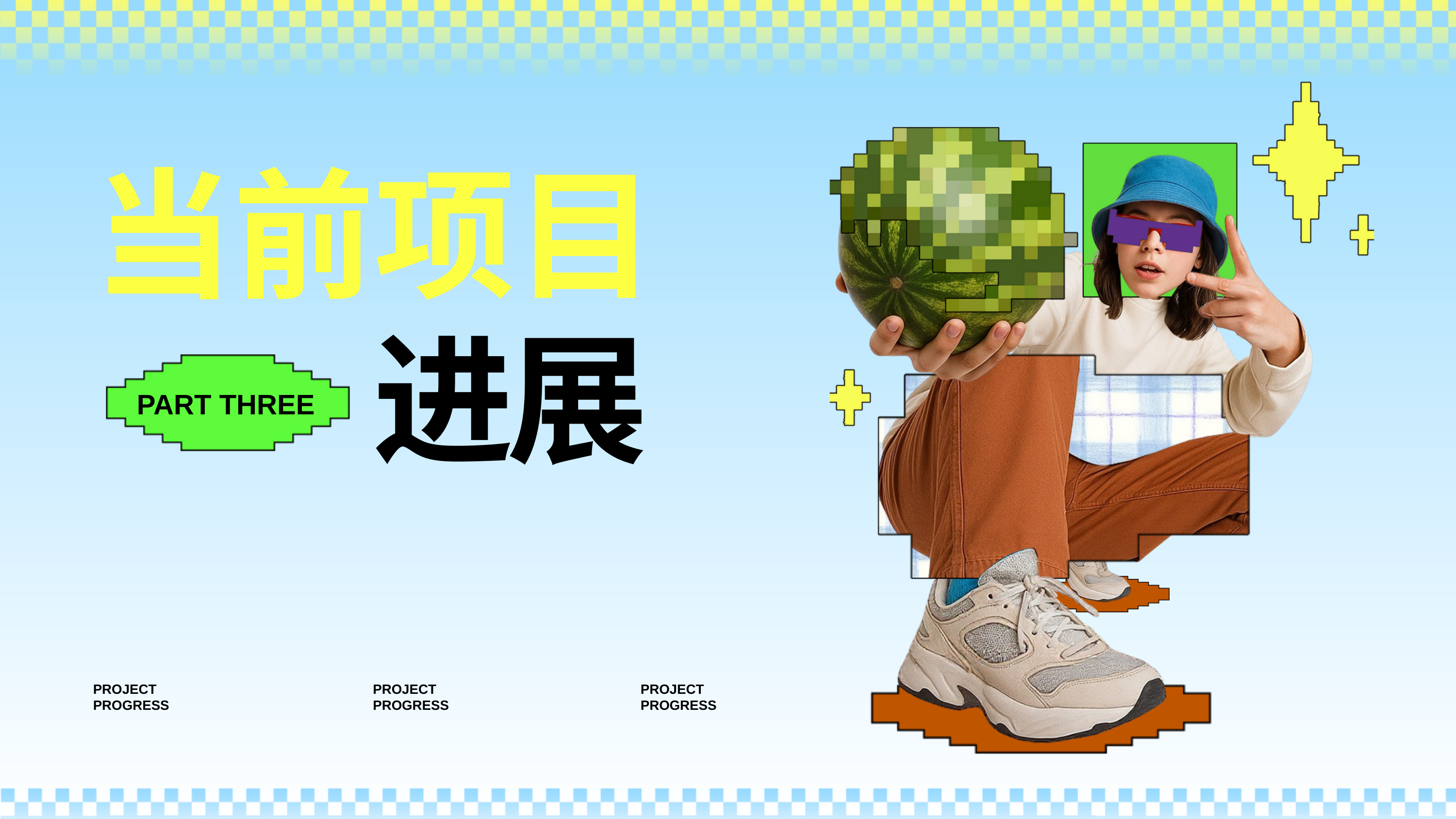

当前项目
进展

PART THREE

PROJECT PROGRESS
PROJECT PROGRESS
PROJECT PROGRESS